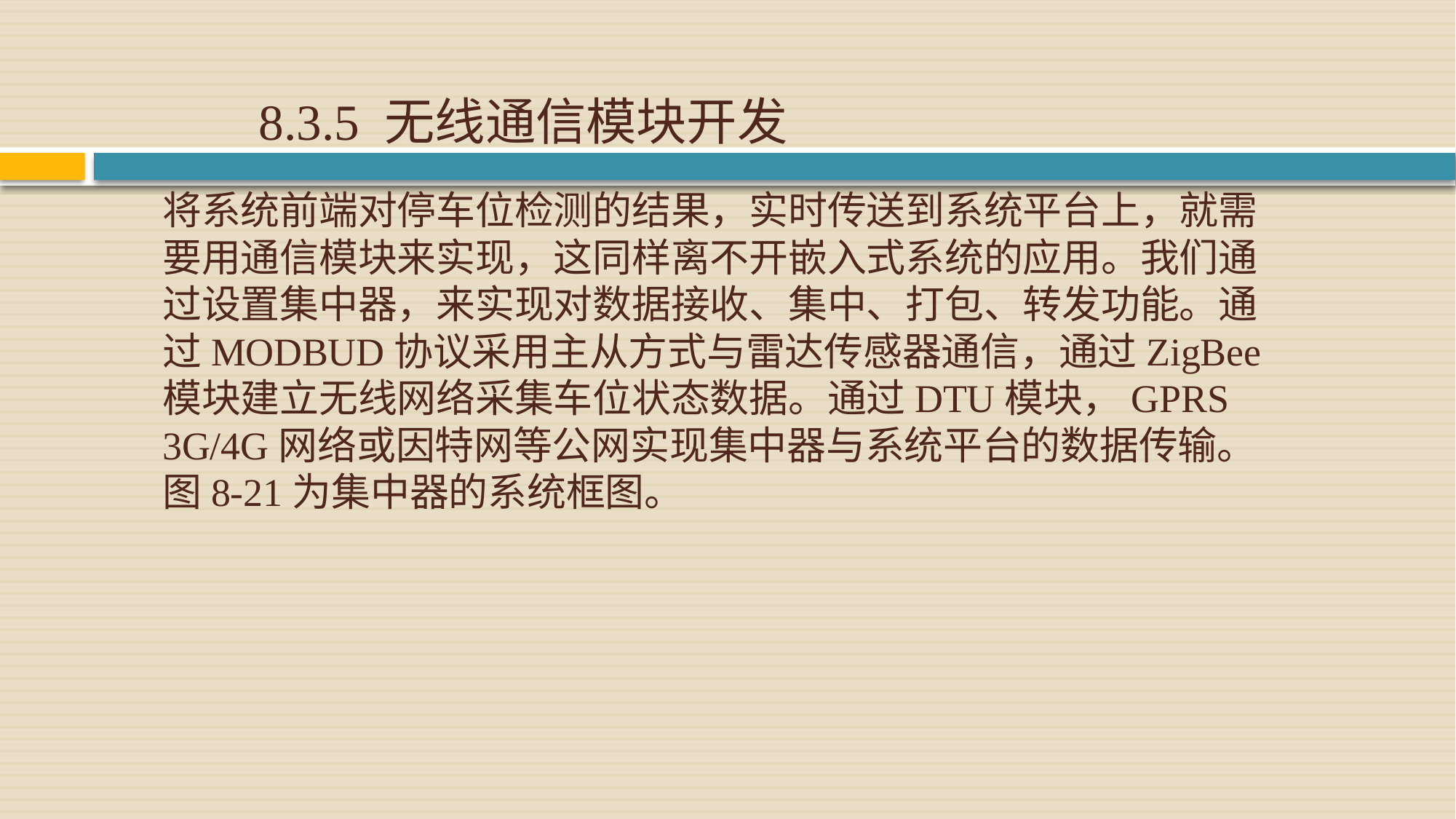

8.3.5 无线通信模块开发
# 将系统前端对停车位检测的结果，实时传送到系统平台上，就需要用通信模块来实现，这同样离不开嵌入式系统的应用。我们通过设置集中器，来实现对数据接收、集中、打包、转发功能。通过MODBUD协议采用主从方式与雷达传感器通信，通过ZigBee模块建立无线网络采集车位状态数据。通过DTU模块，GPRS 3G/4G网络或因特网等公网实现集中器与系统平台的数据传输。图8-21为集中器的系统框图。